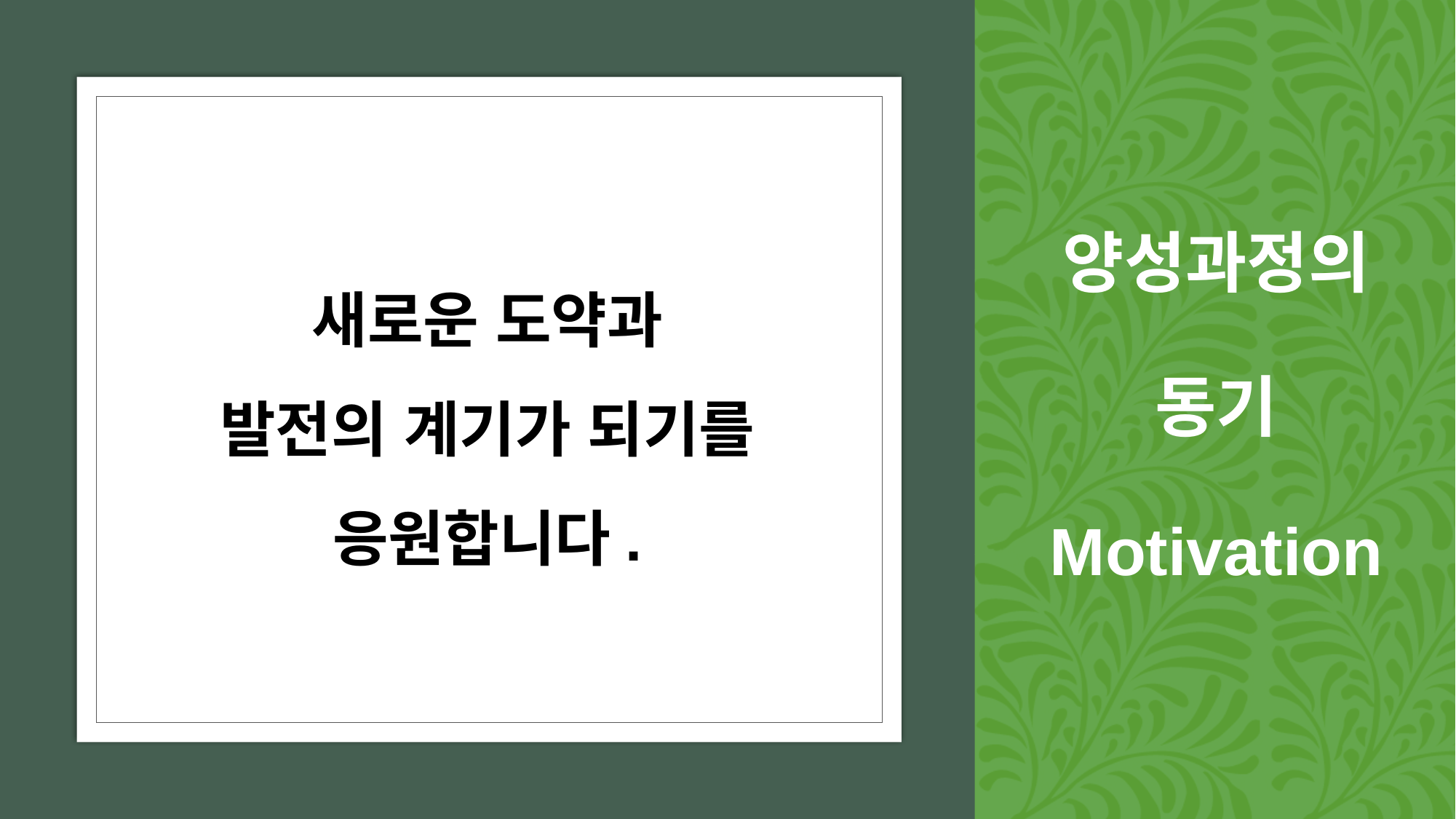

# 양성과정의 동기 Motivation

새로운 도약과
발전의 계기가 되기를
응원합니다.